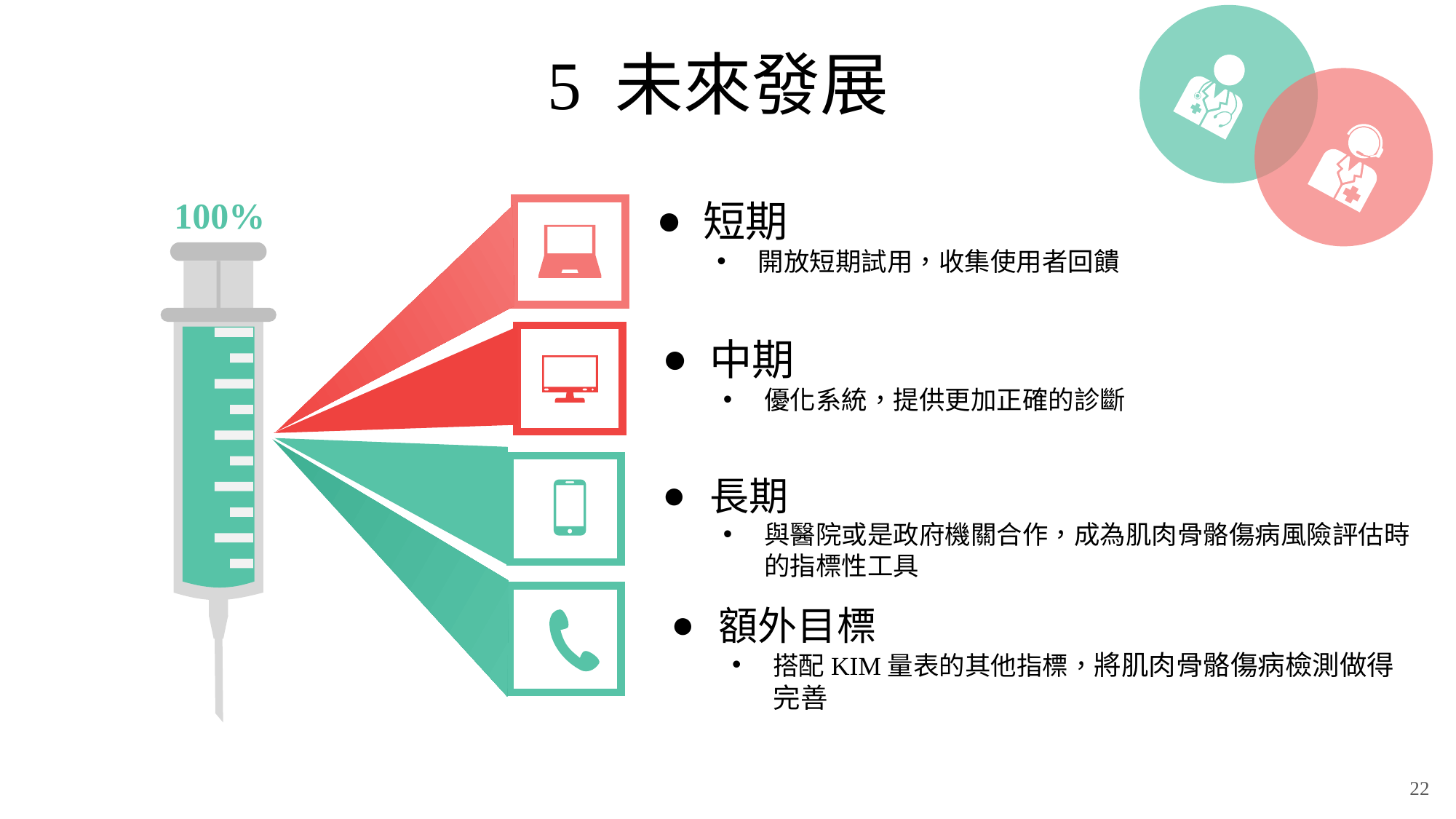

# 5 未來發展

短期
開放短期試用，收集使用者回饋
100%

中期
優化系統，提供更加正確的診斷

長期
與醫院或是政府機關合作，成為肌肉骨骼傷病風險評估時的指標性工具

額外目標
搭配KIM量表的其他指標，將肌肉骨骼傷病檢測做得完善

22